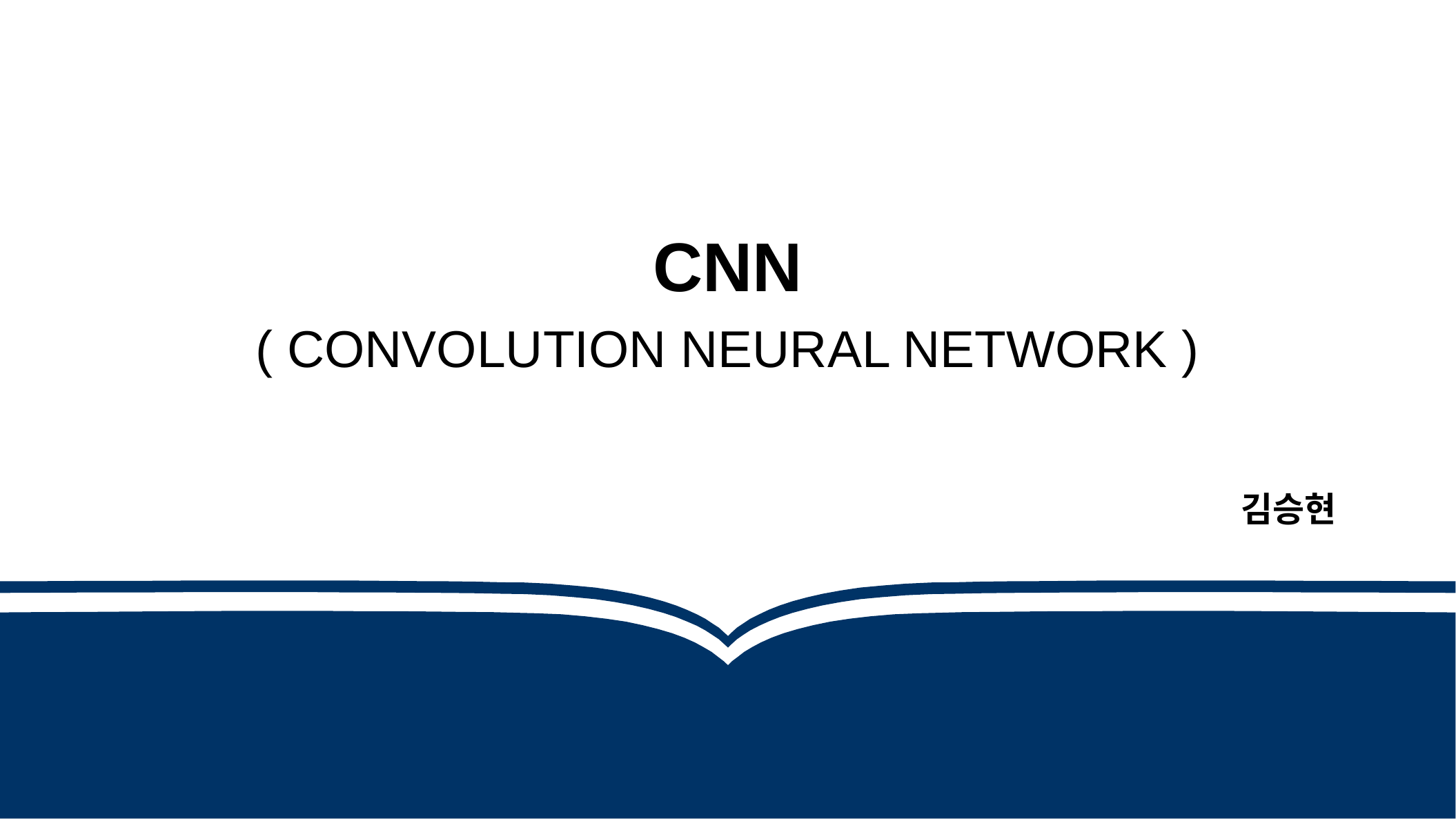

cnn
( convolution neural network )
김승현